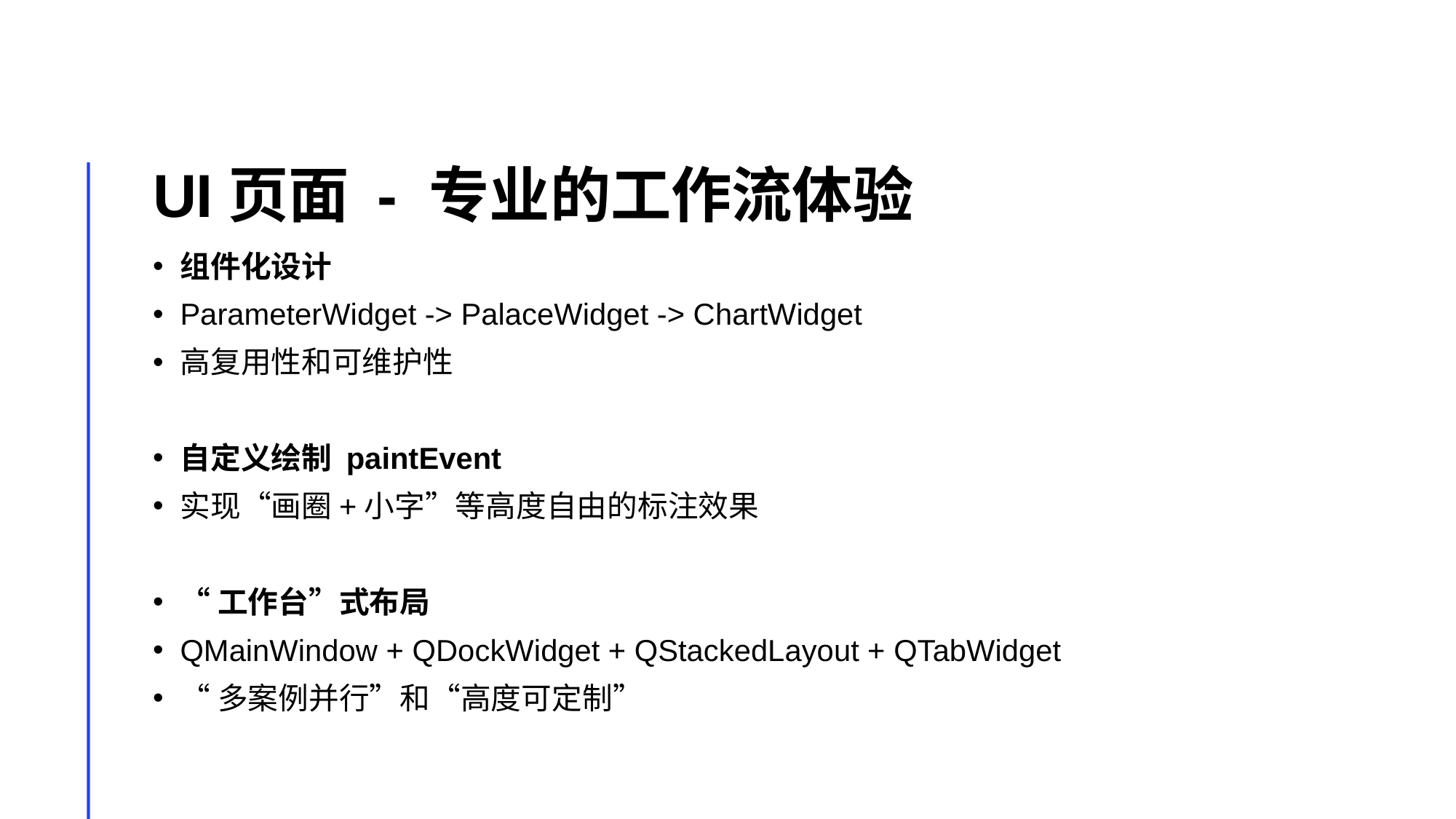

UI页面 - 专业的工作流体验
组件化设计
ParameterWidget -> PalaceWidget -> ChartWidget
高复用性和可维护性

自定义绘制 paintEvent
实现“画圈+小字”等高度自由的标注效果

“工作台”式布局
QMainWindow + QDockWidget + QStackedLayout + QTabWidget
“多案例并行”和“高度可定制”